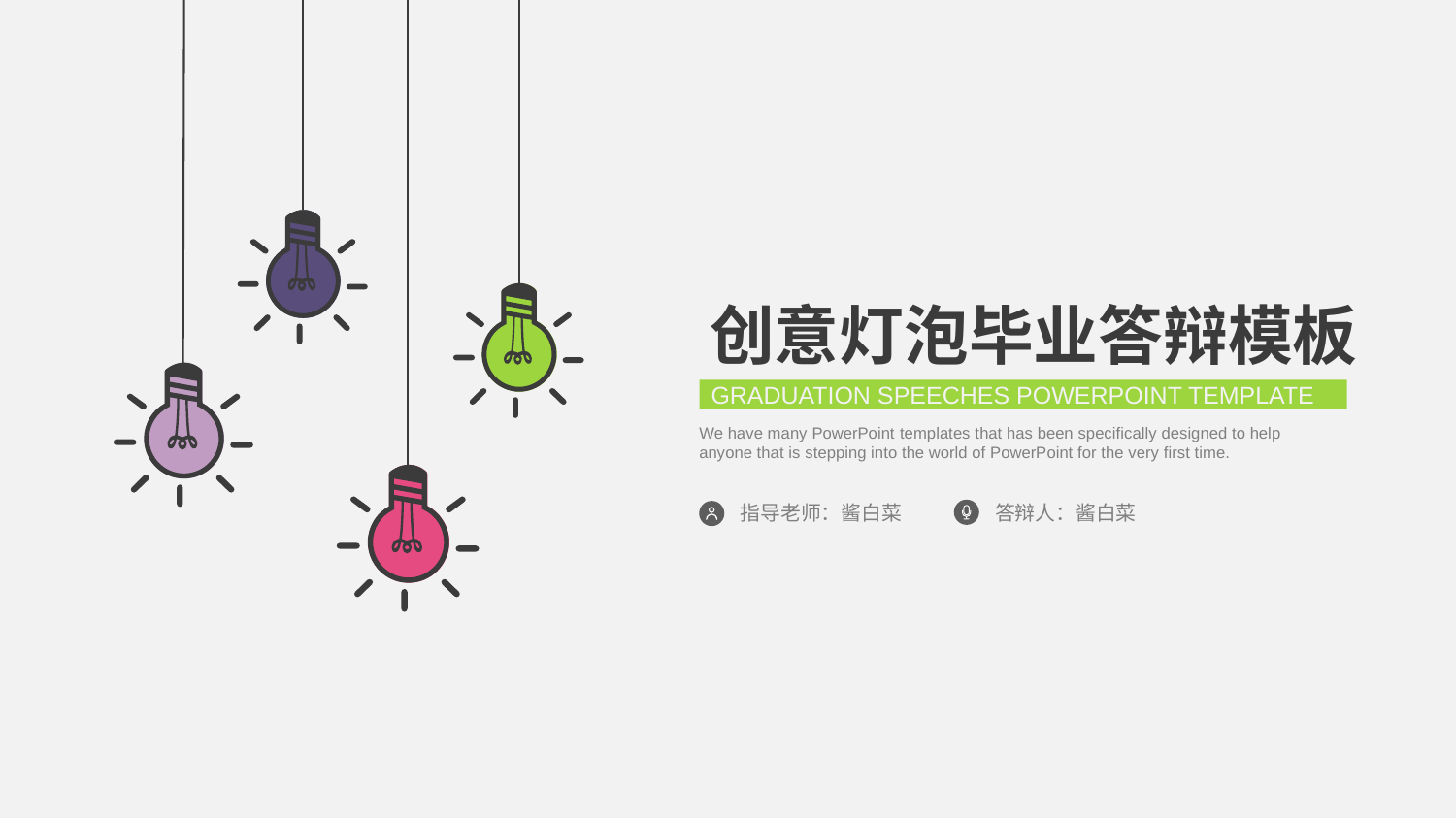

创意灯泡毕业答辩模板
GRADUATION SPEECHES POWERPOINT TEMPLATE
We have many PowerPoint templates that has been specifically designed to help anyone that is stepping into the world of PowerPoint for the very first time.
指导老师：酱白菜
答辩人：酱白菜